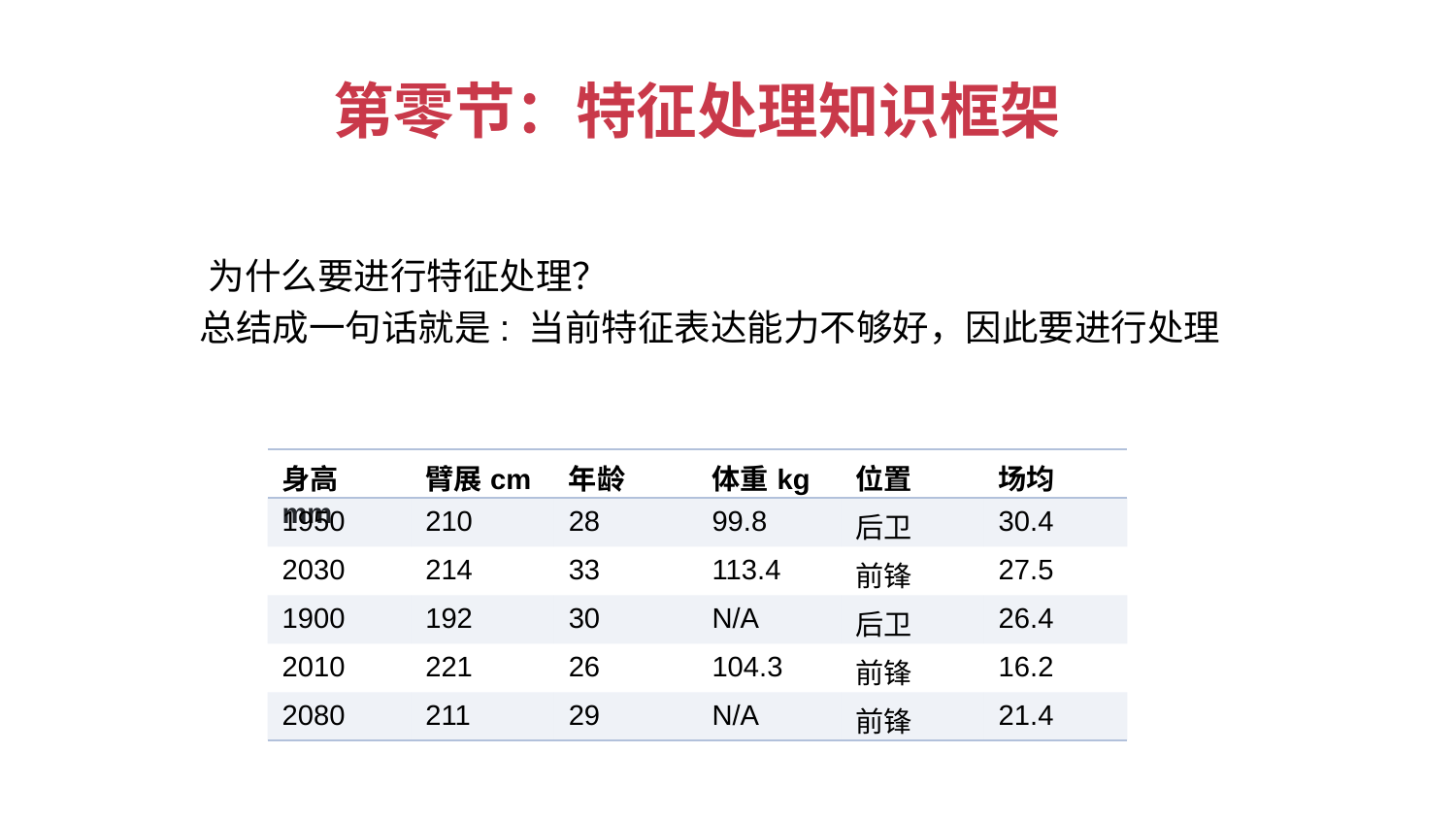

第零节：特征处理知识框架
为什么要进行特征处理？
总结成一句话就是: 当前特征表达能力不够好，因此要进行处理
| 身高mm | 臂展cm | 年龄 | 体重kg | 位置 | 场均 |
| --- | --- | --- | --- | --- | --- |
| 1950 | 210 | 28 | 99.8 | 后卫 | 30.4 |
| 2030 | 214 | 33 | 113.4 | 前锋 | 27.5 |
| 1900 | 192 | 30 | N/A | 后卫 | 26.4 |
| 2010 | 221 | 26 | 104.3 | 前锋 | 16.2 |
| 2080 | 211 | 29 | N/A | 前锋 | 21.4 |